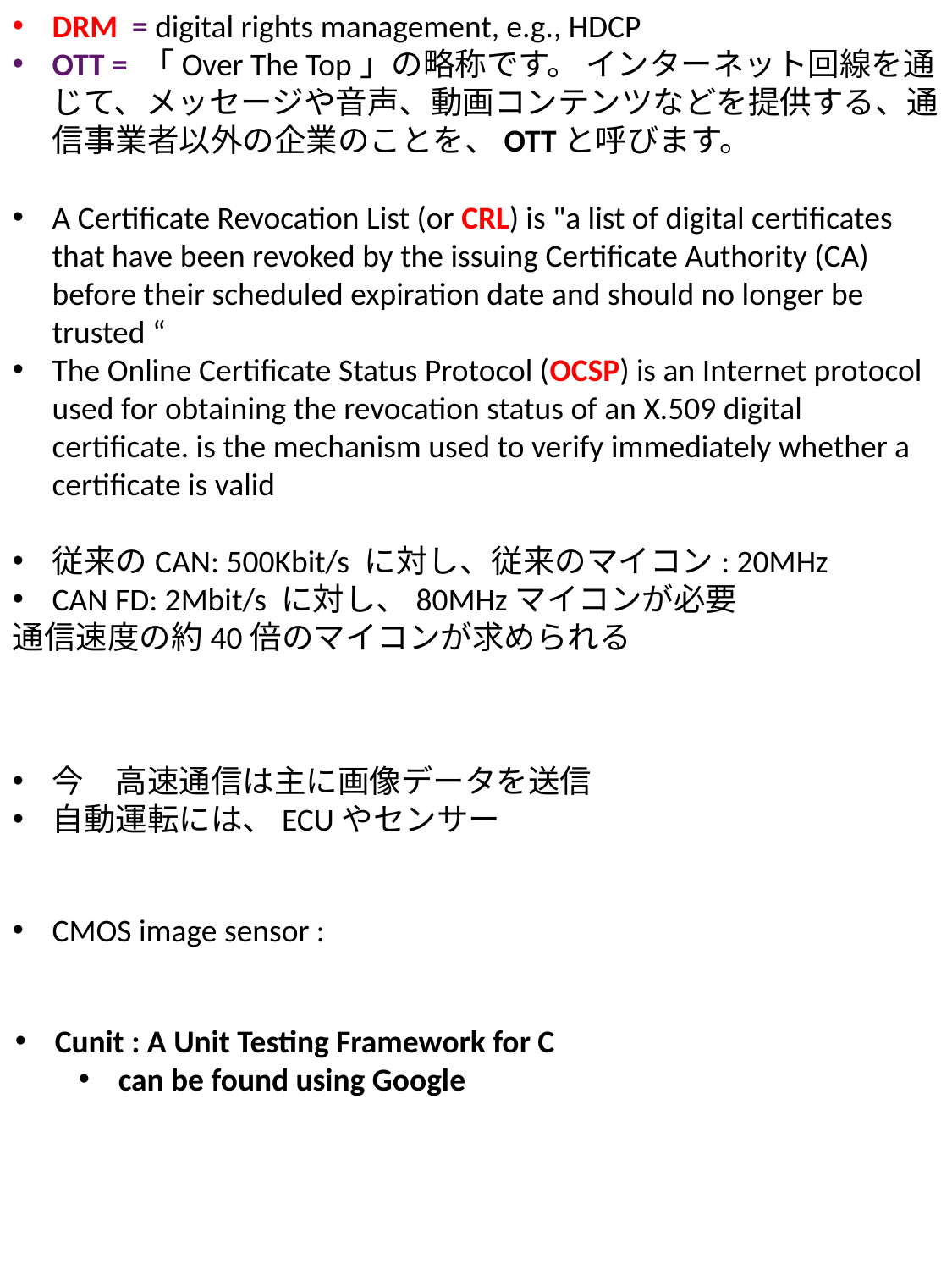

DRM  = digital rights management, e.g., HDCP
OTT = 「Over The Top」の略称です。 インターネット回線を通じて、メッセージや音声、動画コンテンツなどを提供する、通信事業者以外の企業のことを、OTTと呼びます。
A Certificate Revocation List (or CRL) is "a list of digital certificates that have been revoked by the issuing Certificate Authority (CA) before their scheduled expiration date and should no longer be trusted “
The Online Certificate Status Protocol (OCSP) is an Internet protocol used for obtaining the revocation status of an X.509 digital certificate. is the mechanism used to verify immediately whether a certificate is valid
従来のCAN: 500Kbit/s に対し、従来のマイコン: 20MHz
CAN FD: 2Mbit/s に対し、80MHzマイコンが必要
通信速度の約40倍のマイコンが求められる
今　高速通信は主に画像データを送信
自動運転には、ECUやセンサー
CMOS image sensor :
Cunit : A Unit Testing Framework for C
can be found using Google